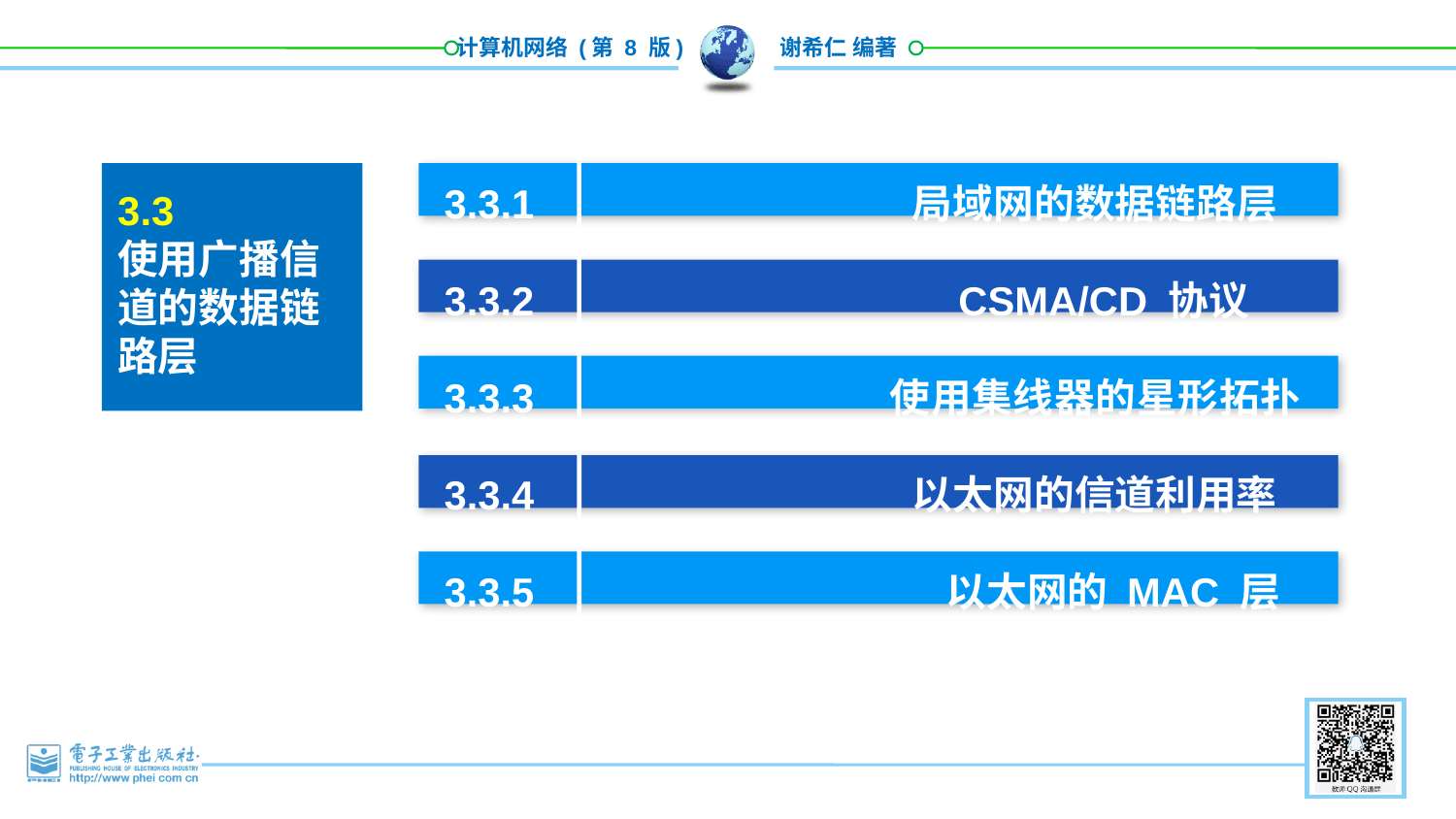

3.3.1                                 局域网的数据链路层
3.3.2                                      CSMA/CD 协议
3.3.3                             使用集线器的星形拓扑3.3.4                                 以太网的信道利用率
3.3.5                                    以太网的 MAC 层

3.3
使用广播信道的数据链路层